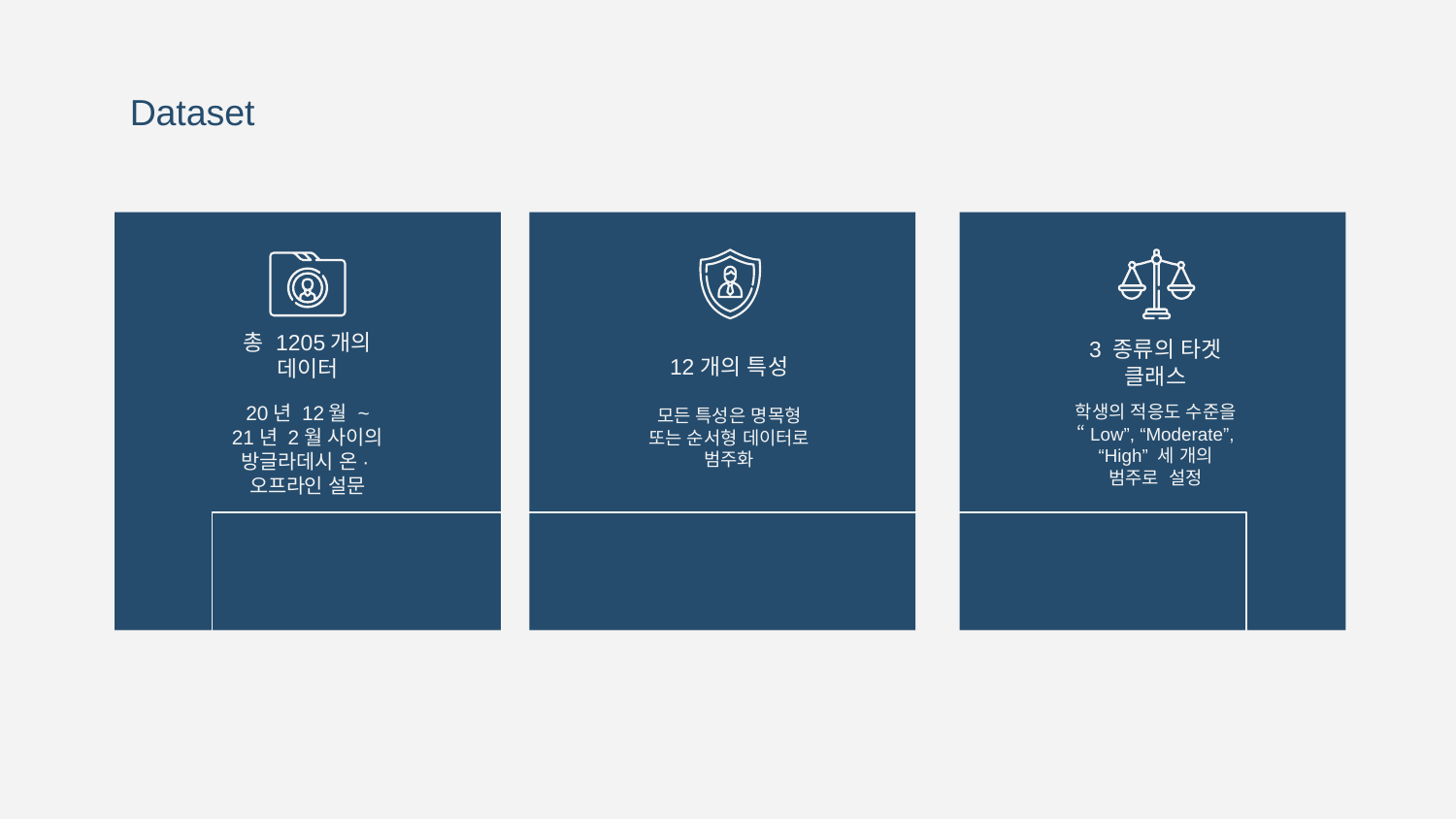

Dataset

12개의 특성
# 총 1205개의 데이터
3 종류의 타겟 클래스
20년 12월 ~
21년 2월 사이의 방글라데시 온·오프라인 설문
학생의 적응도 수준을 “Low”, “Moderate”, “High” 세 개의 범주로  설정
모든 특성은 명목형 또는 순서형 데이터로 범주화